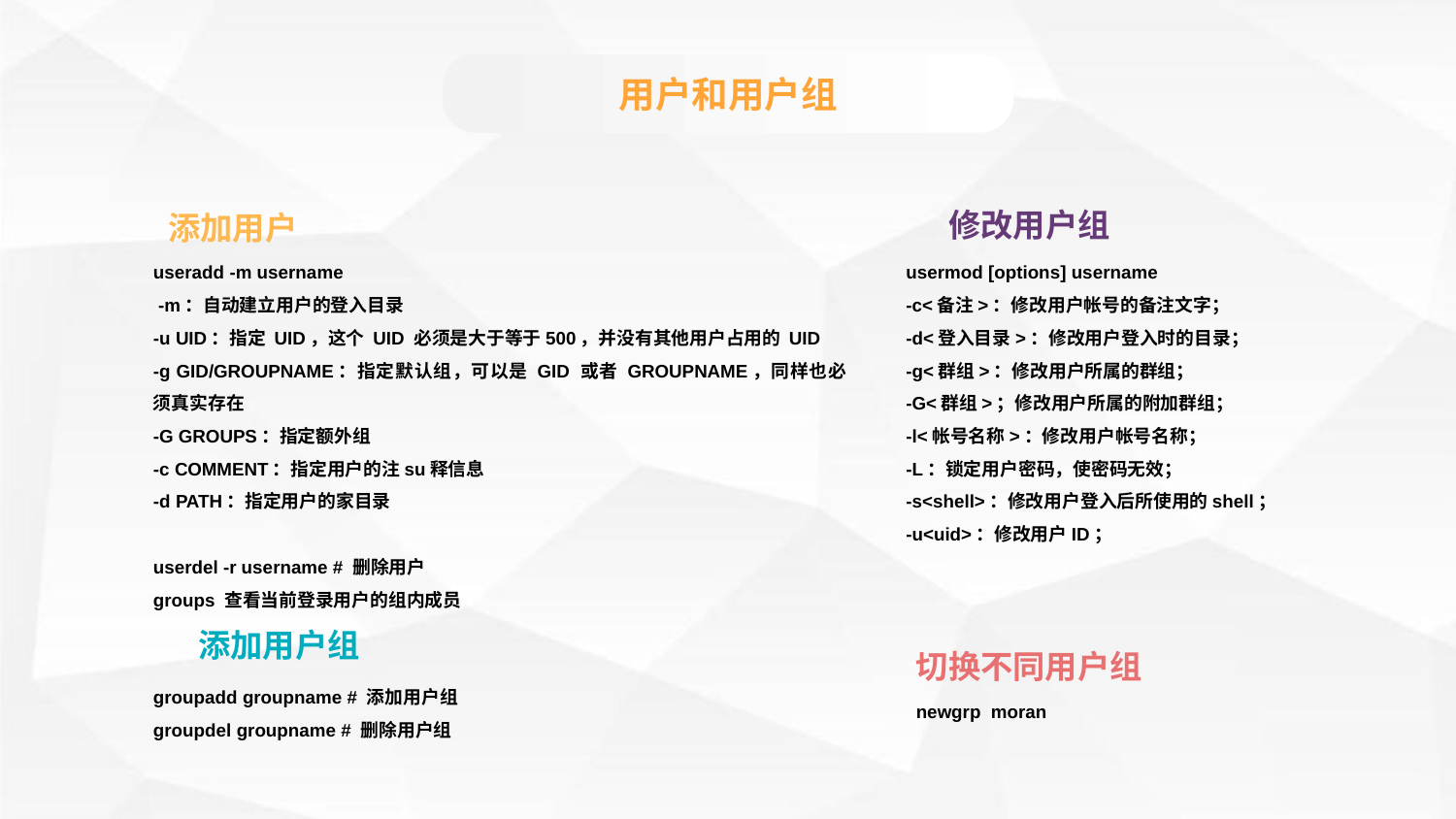

用户和用户组
修改用户组
添加用户
usermod [options] username
-c<备注>：修改用户帐号的备注文字；
-d<登入目录>：修改用户登入时的目录；
-g<群组>：修改用户所属的群组；
-G<群组>；修改用户所属的附加群组；
-l<帐号名称>：修改用户帐号名称；
-L：锁定用户密码，使密码无效；
-s<shell>：修改用户登入后所使用的shell；
-u<uid>：修改用户ID；
useradd -m username
 -m：自动建立用户的登入目录
-u UID：指定 UID，这个 UID 必须是大于等于500，并没有其他用户占用的 UID
-g GID/GROUPNAME：指定默认组，可以是 GID 或者 GROUPNAME，同样也必须真实存在
-G GROUPS：指定额外组
-c COMMENT：指定用户的注su释信息
-d PATH：指定用户的家目录

userdel -r username # 删除用户
groups 查看当前登录用户的组内成员
添加用户组
切换不同用户组
groupadd groupname # 添加用户组
groupdel groupname # 删除用户组
  newgrp  moran